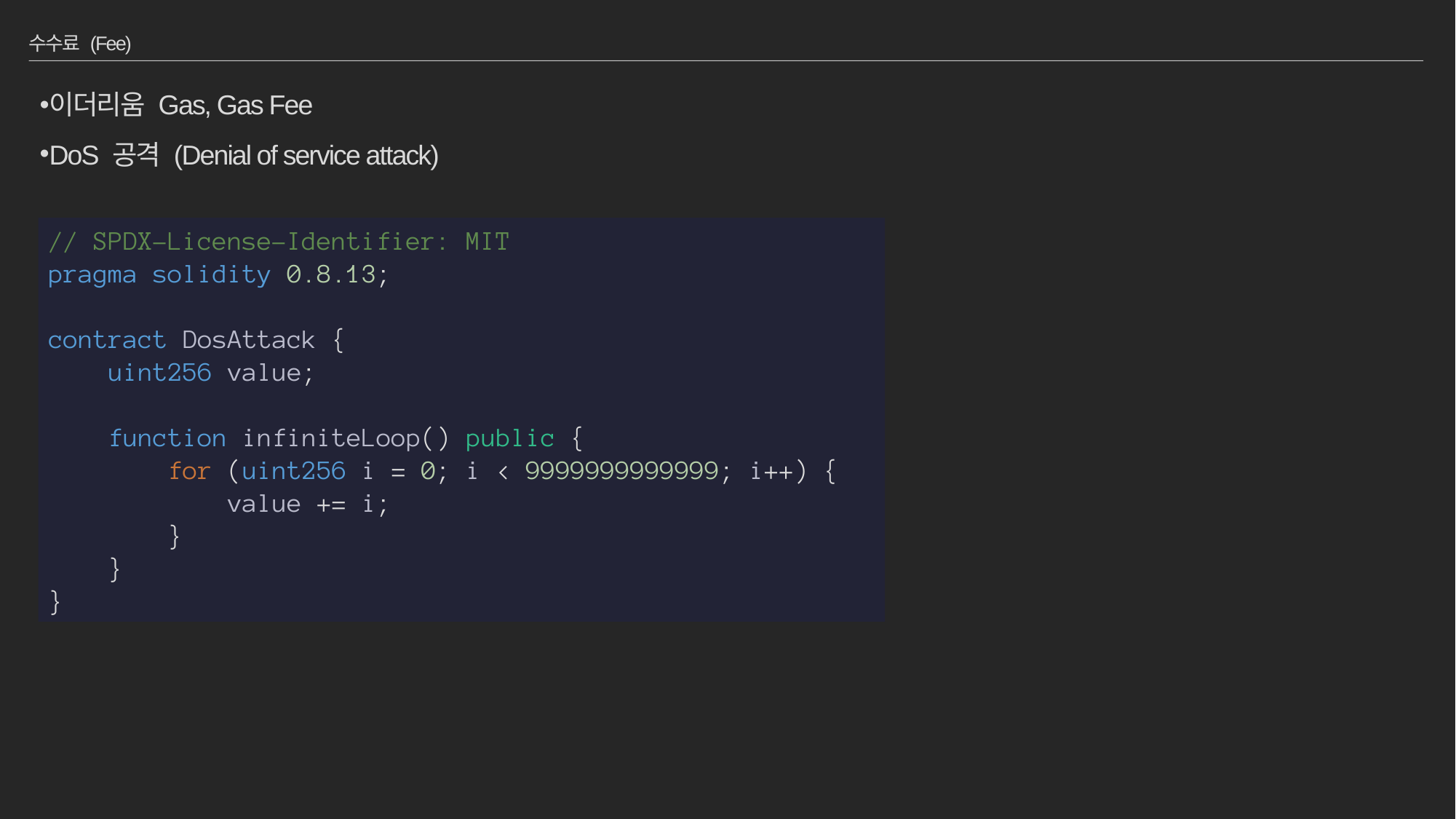

# 수수료 (Fee)
이더리움 Gas, Gas Fee
DoS 공격 (Denial of service attack)
// SPDX-License-Identifier: MIT
pragma solidity 0.8.13;
contract DosAttack {
    uint256 value;
    function infiniteLoop() public {
        for (uint256 i = 0; i < 9999999999999; i++) {
            value += i;
        }
    }
}